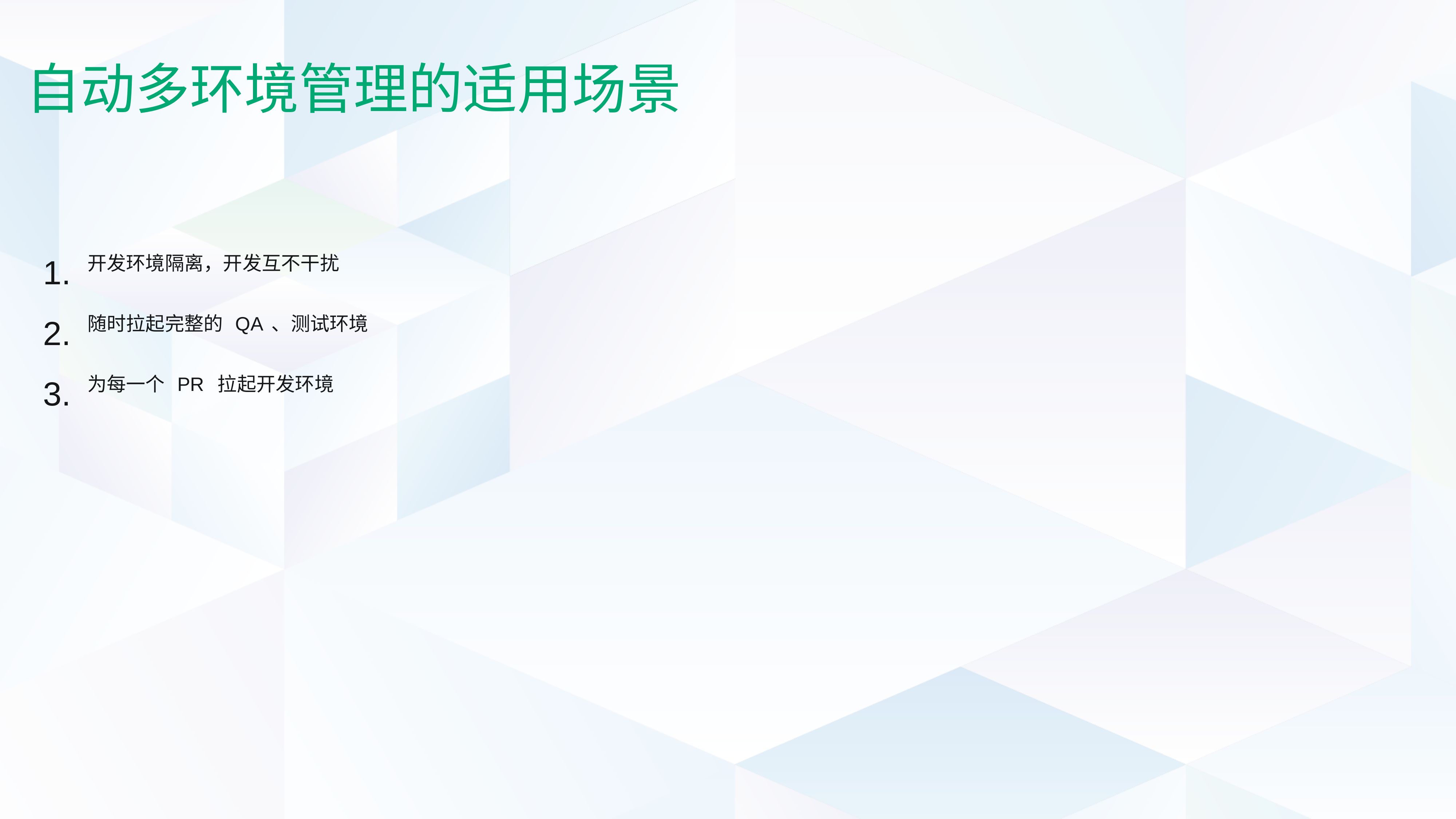

# 自动多环境管理的适用场景
开发环境隔离，开发互不干扰
随时拉起完整的 QA、测试环境
为每一个 PR 拉起开发环境